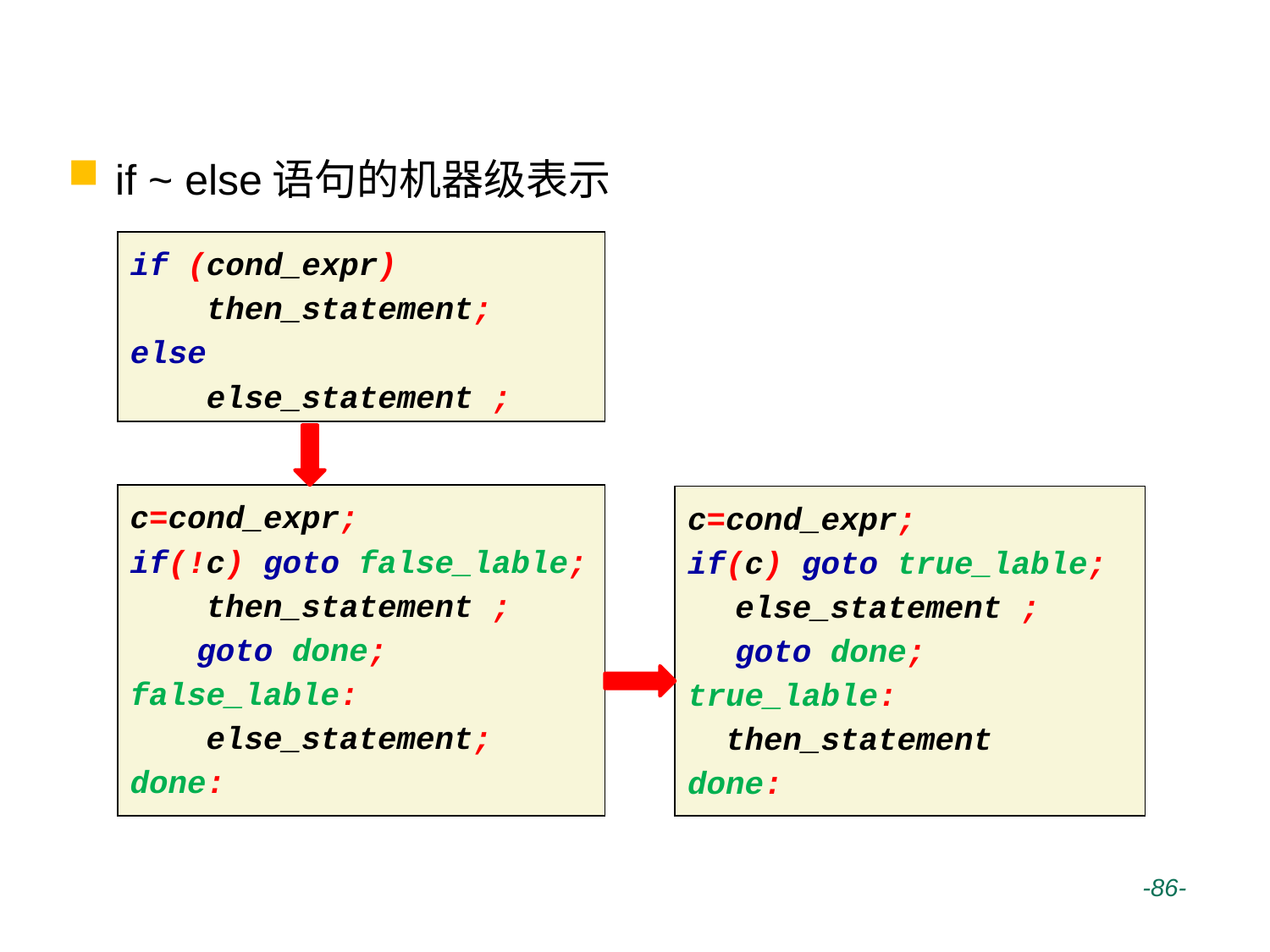

# 选择结构的机器级表示
if ~ else语句的机器级表示
if (cond_expr)
    then_statement;
else
    else_statement ;

c=cond_expr;
if(!c) goto false_lable;
    then_statement ;
	 goto done;
false_lable:
    else_statement;
done:
c=cond_expr;
if(c) goto true_lable;
 	else_statement ;
 	goto done;
true_lable:
  then_statement
done:

 -86-